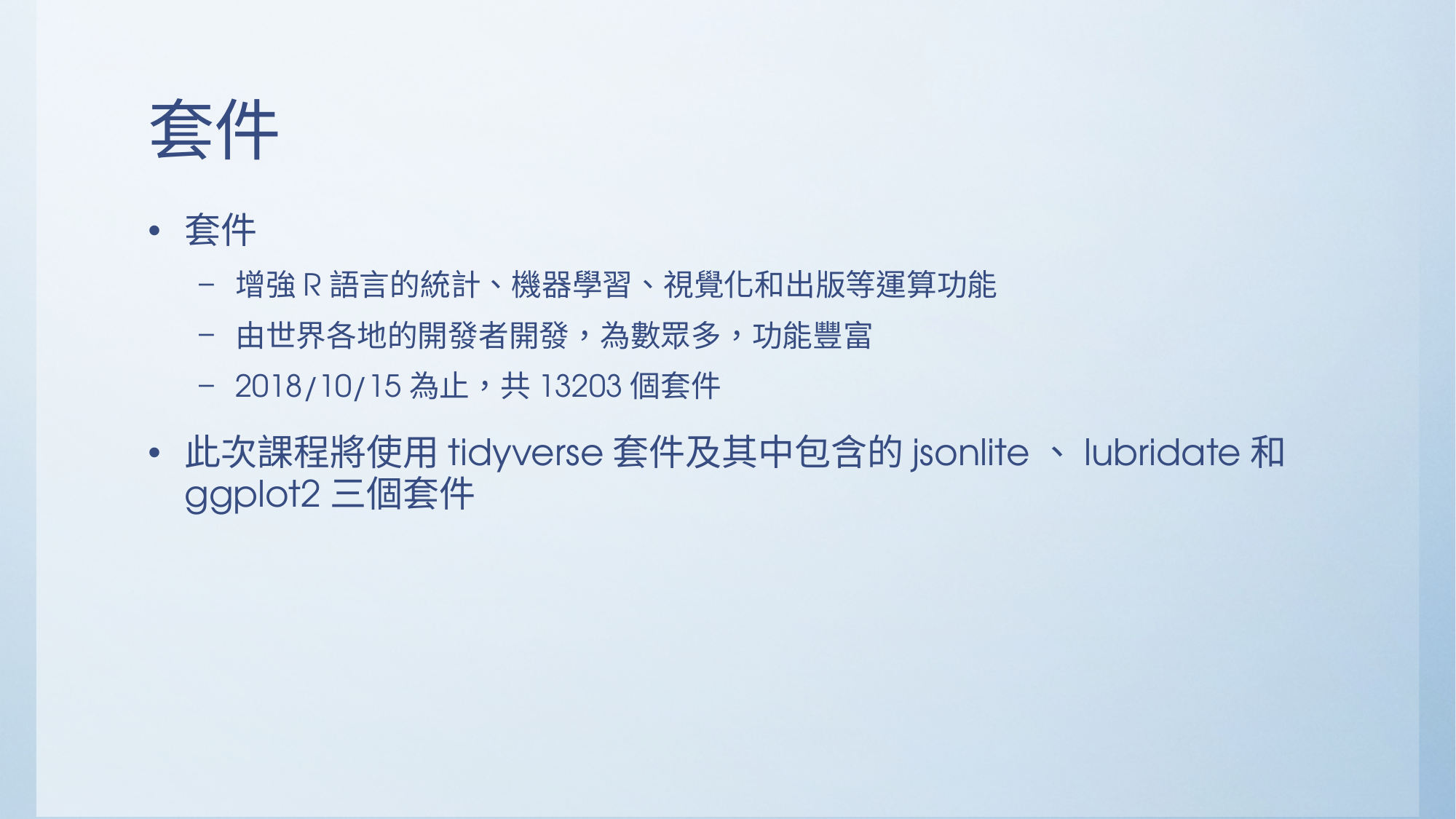

# 套件
套件
增強R語言的統計、機器學習、視覺化和出版等運算功能
由世界各地的開發者開發，為數眾多，功能豐富
2018/10/15為止，共13203個套件
此次課程將使用tidyverse套件及其中包含的jsonlite、lubridate和ggplot2三個套件